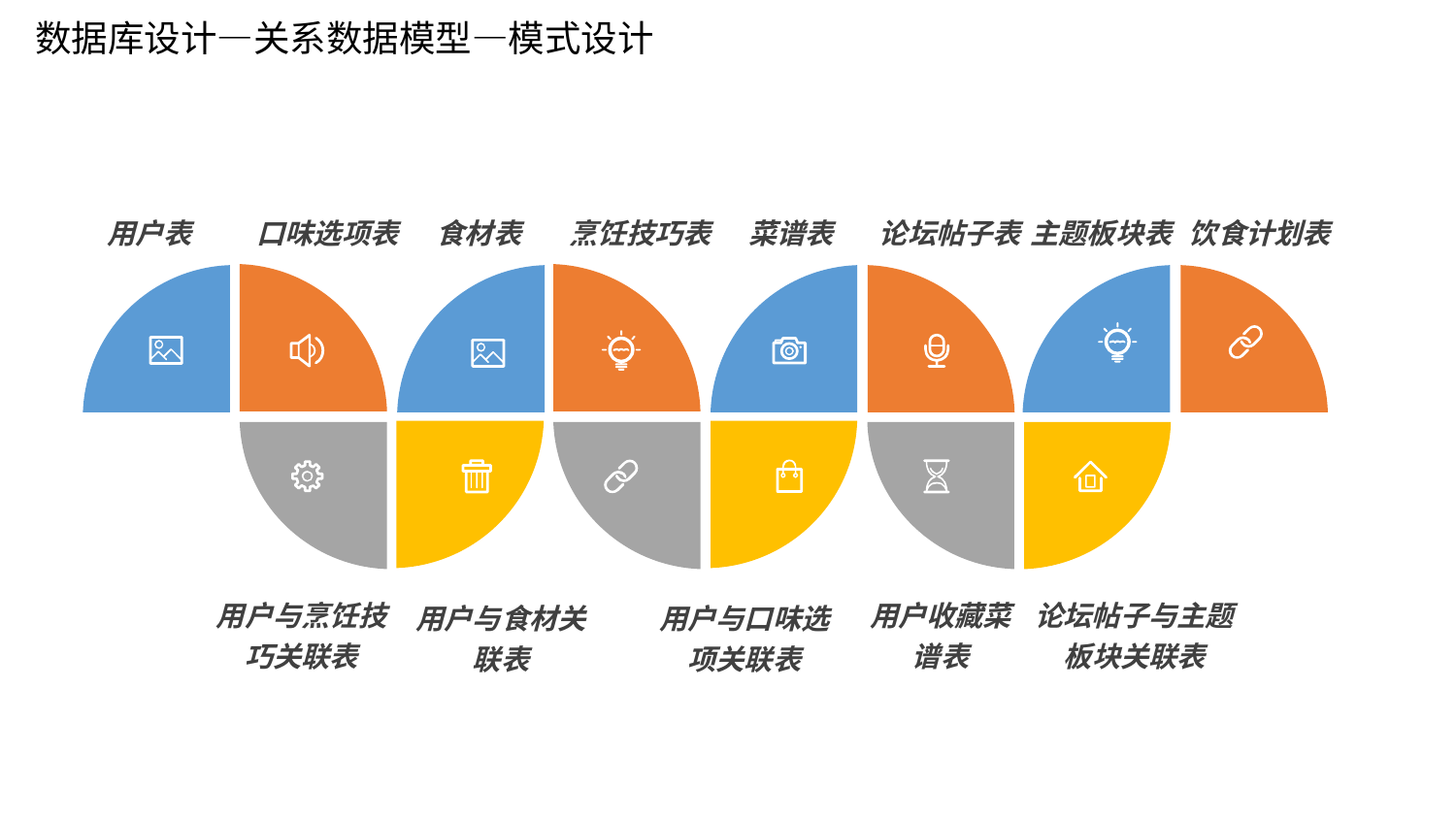

数据库设计—关系数据模型—模式设计
用户表
口味选项表
食材表
烹饪技巧表
菜谱表
主题板块表
饮食计划表
论坛帖子表

用户与烹饪技巧关联表
用户收藏菜谱表
论坛帖子与主题板块关联表
用户与食材关联表
用户与口味选项关联表